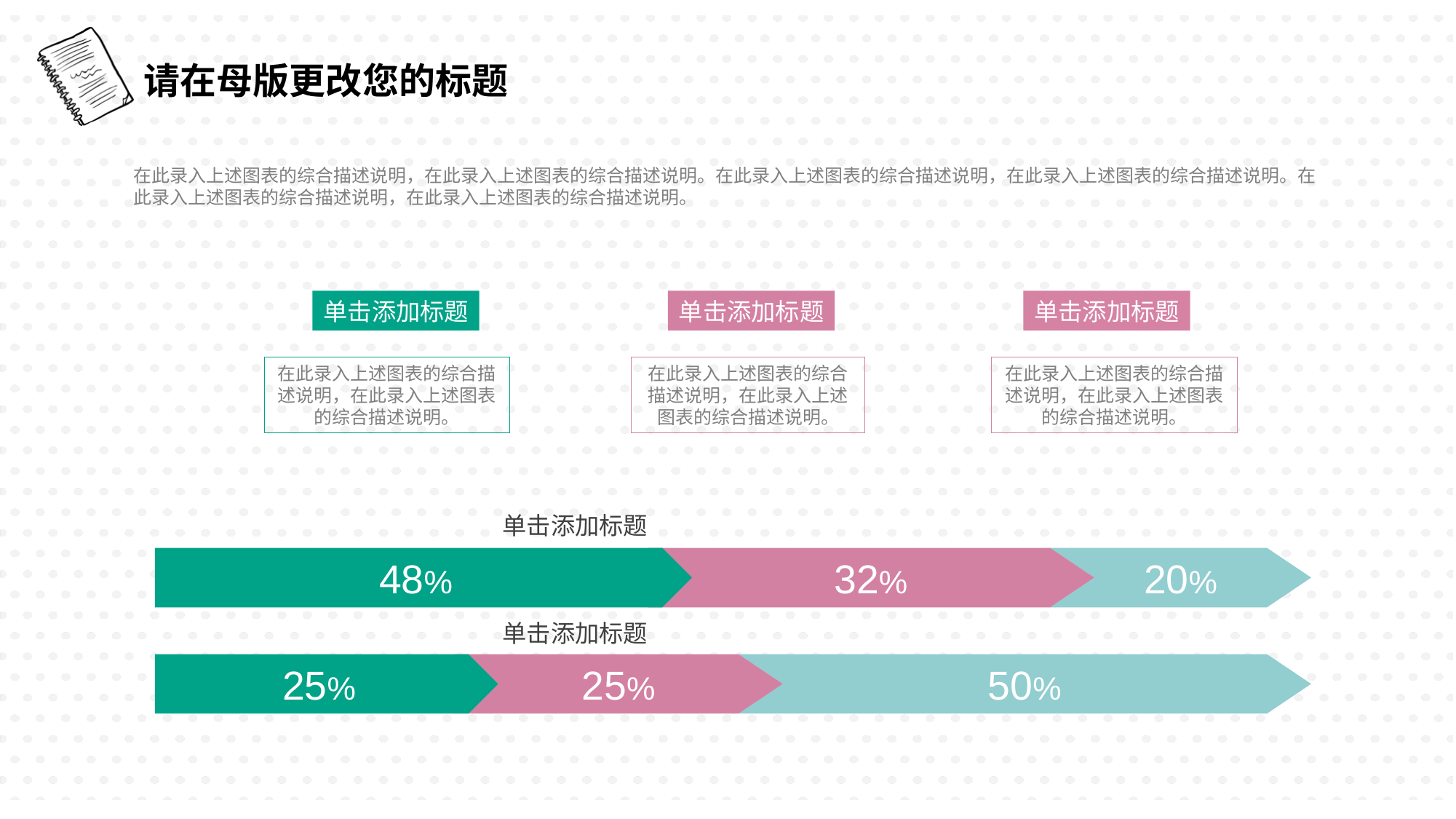

在此录入上述图表的综合描述说明，在此录入上述图表的综合描述说明。在此录入上述图表的综合描述说明，在此录入上述图表的综合描述说明。在此录入上述图表的综合描述说明，在此录入上述图表的综合描述说明。

单击添加标题
在此录入上述图表的综合描述说明，在此录入上述图表的综合描述说明。
单击添加标题
在此录入上述图表的综合描述说明，在此录入上述图表的综合描述说明。
单击添加标题
在此录入上述图表的综合描述说明，在此录入上述图表的综合描述说明。
单击添加标题
48%
32%
20%
单击添加标题
25%
25%
50%